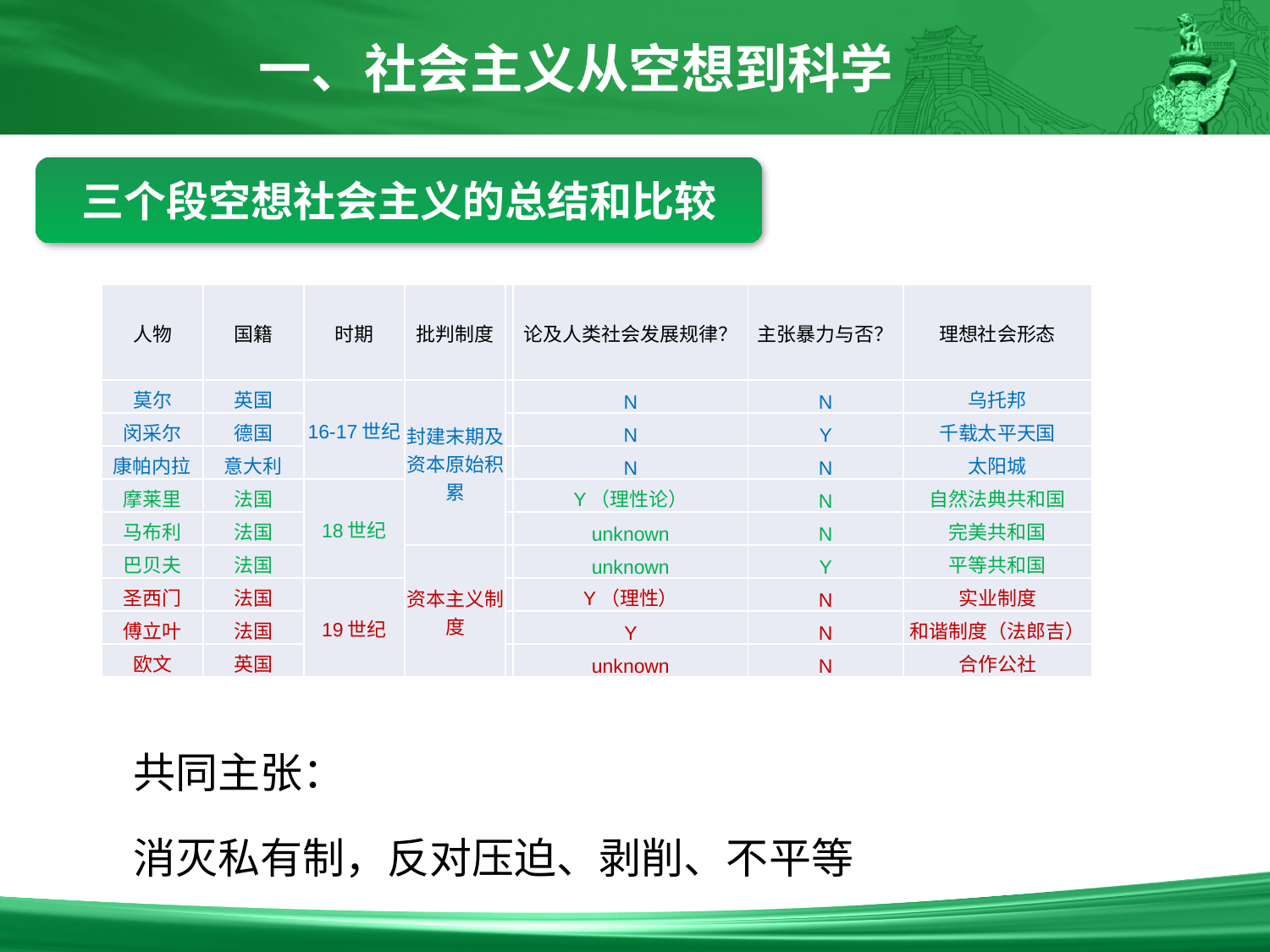

一、社会主义从空想到科学
三个段空想社会主义的总结和比较
| 人物 | 国籍 | 时期 | 批判制度 |  | 论及人类社会发展规律？ | 主张暴力与否？ | 理想社会形态 |
| --- | --- | --- | --- | --- | --- | --- | --- |
| 莫尔 | 英国 | 16-17世纪 | 封建末期及资本原始积累 |  | N | N | 乌托邦 |
| 闵采尔 | 德国 |  |  |  | N | Y | 千载太平天国 |
| 康帕内拉 | 意大利 |  |  |  | N | N | 太阳城 |
| 摩莱里 | 法国 | 18世纪 |  |  | Y（理性论） | N | 自然法典共和国 |
| 马布利 | 法国 |  |  |  | unknown | N | 完美共和国 |
| 巴贝夫 | 法国 |  | 资本主义制度 |  | unknown | Y | 平等共和国 |
| 圣西门 | 法国 | 19世纪 |  |  | Y（理性） | N | 实业制度 |
| 傅立叶 | 法国 |  |  |  | Y | N | 和谐制度（法郎吉） |
| 欧文 | 英国 |  |  |  | unknown | N | 合作公社 |
共同主张：
消灭私有制，反对压迫、剥削、不平等